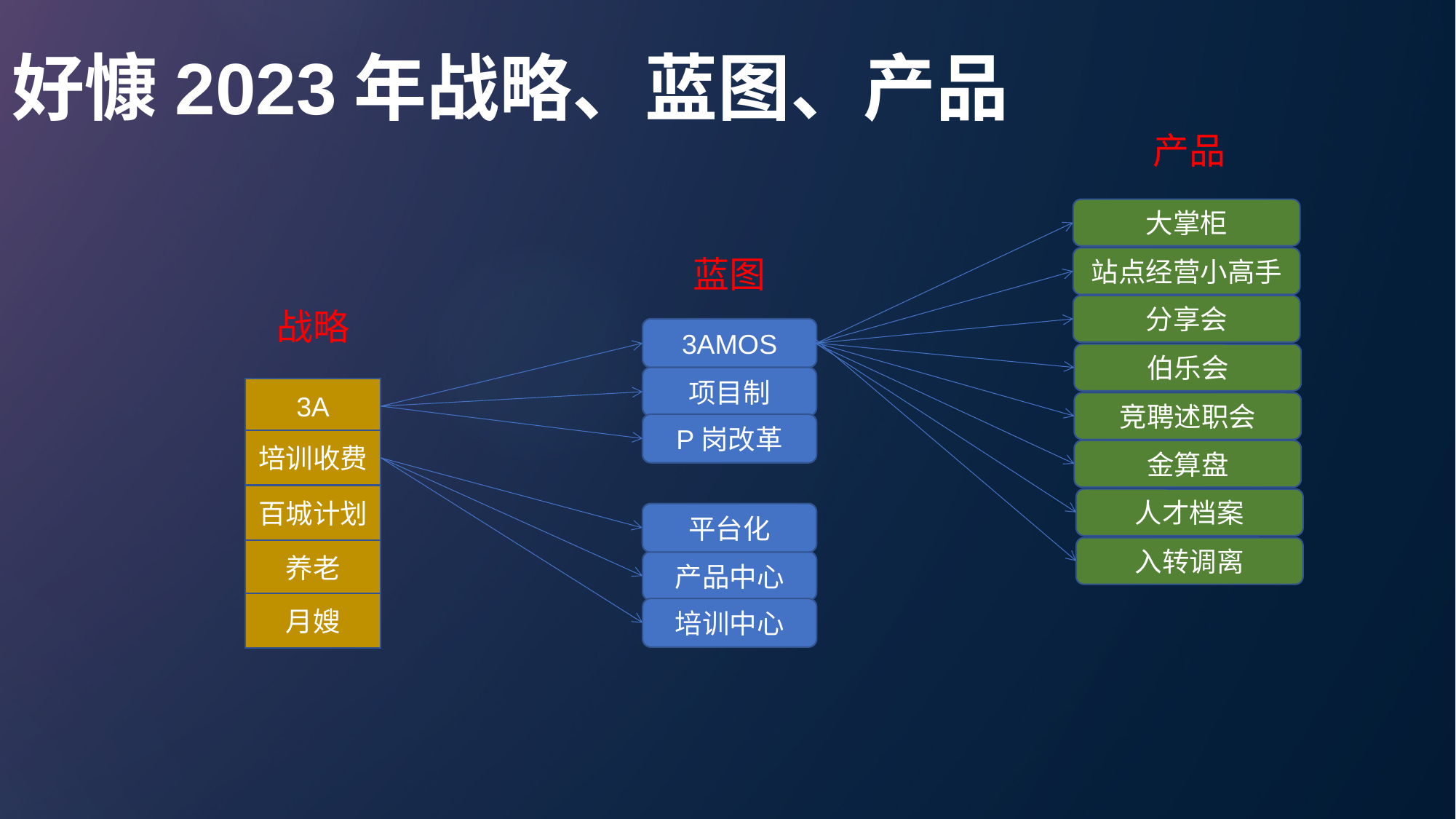

好慷2023年战略、蓝图、产品
产品
大掌柜
蓝图
站点经营小高手
分享会
战略
3AMOS
伯乐会
项目制
3A
竞聘述职会
P岗改革
培训收费
金算盘
百城计划
人才档案
平台化
入转调离
养老
产品中心
月嫂
培训中心